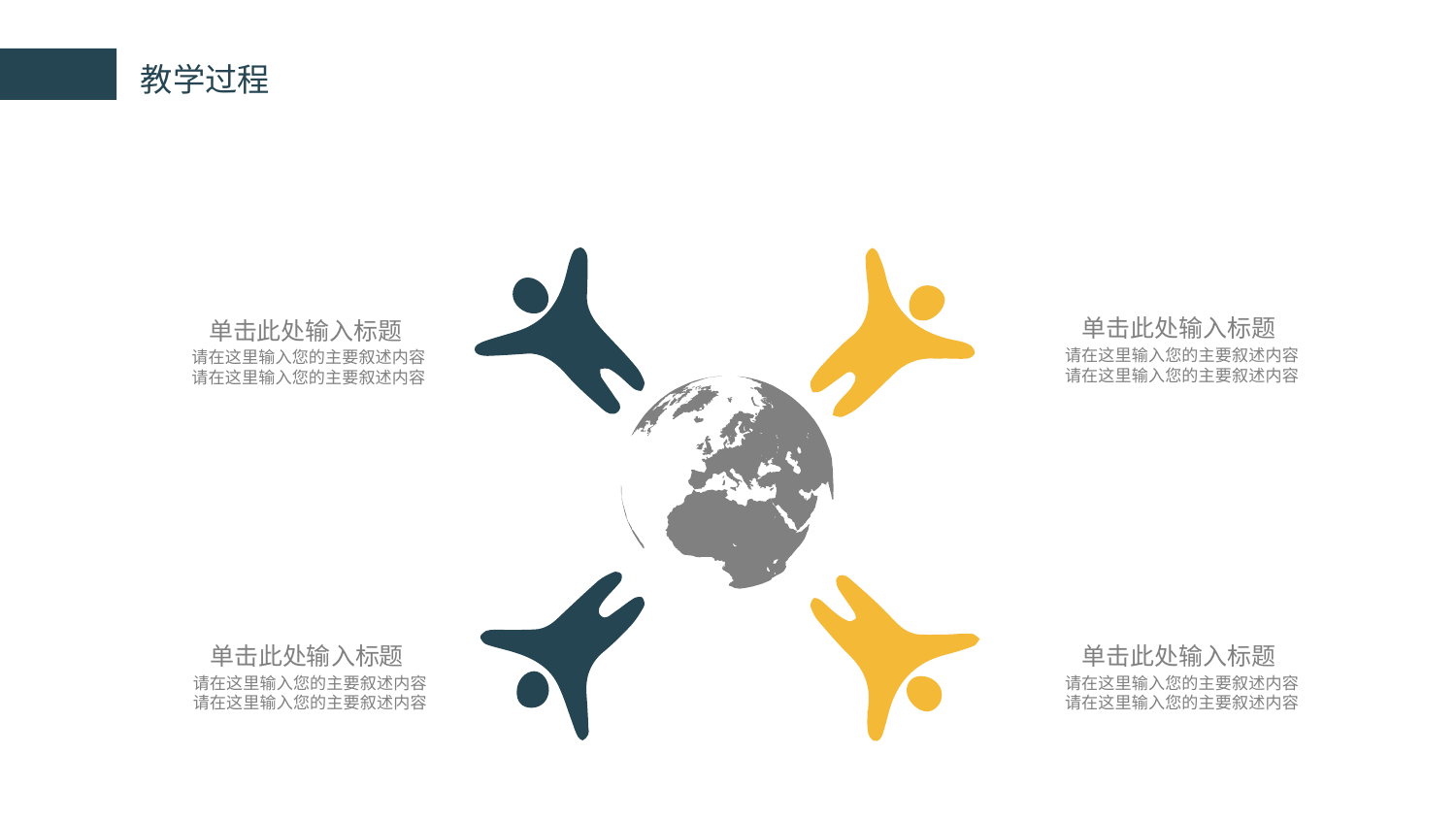

单击此处输入标题
请在这里输入您的主要叙述内容
请在这里输入您的主要叙述内容

 单击此处输入标题
请在这里输入您的主要叙述内容
请在这里输入您的主要叙述内容

 单击此处输入标题
请在这里输入您的主要叙述内容
请在这里输入您的主要叙述内容

 单击此处输入标题
请在这里输入您的主要叙述内容
请在这里输入您的主要叙述内容